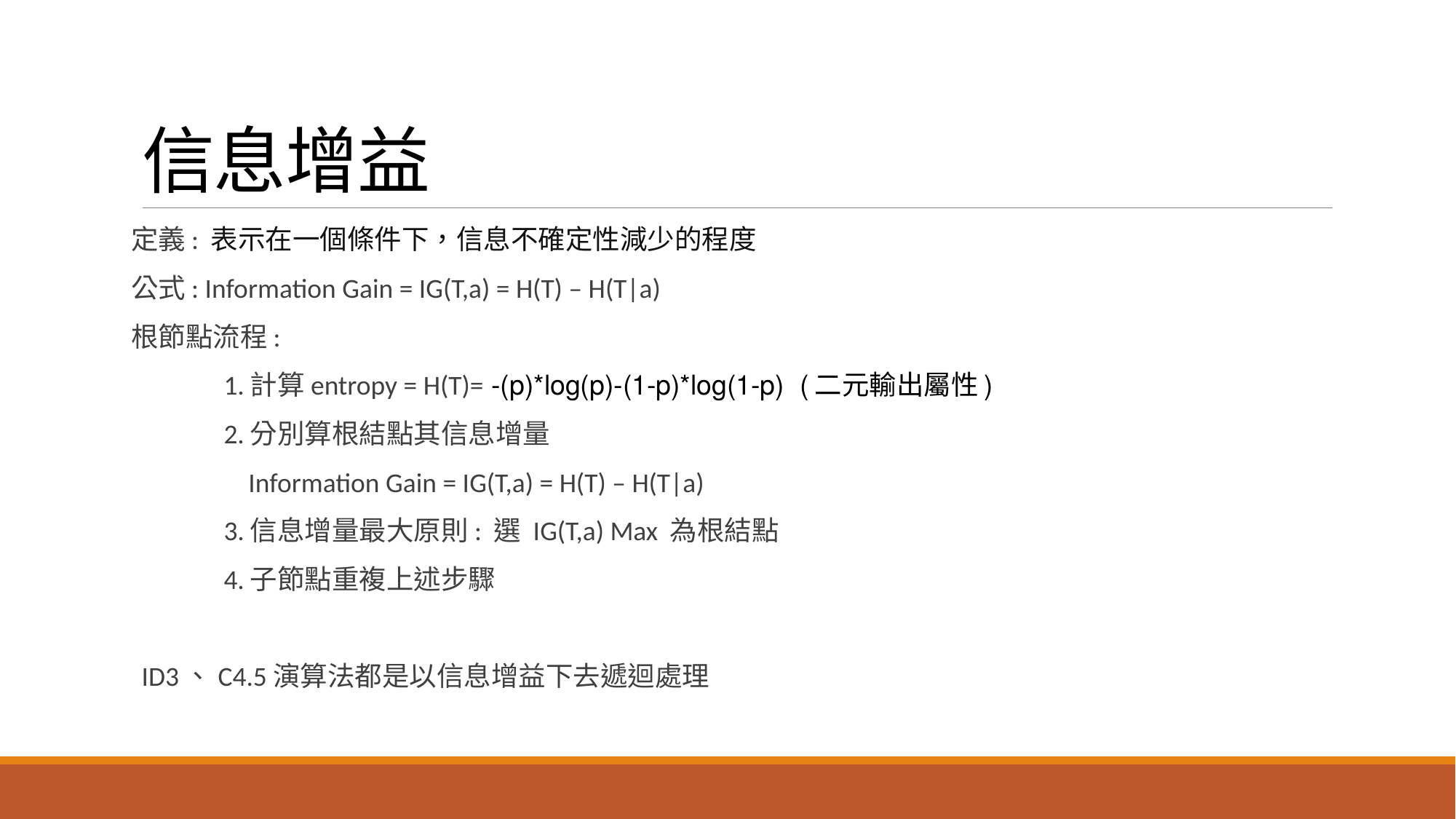

# 信息增益
定義: 表示在一個條件下，信息不確定性減少的程度
公式: Information Gain = IG(T,a) = H(T) – H(T|a)
根節點流程:
               1.計算entropy = H(T)= -(p)*log(p)-(1-p)*log(1-p)  (二元輸出屬性)
               2.分別算根結點其信息增量
                   Information Gain = IG(T,a) = H(T) – H(T|a)
               3.信息增量最大原則: 選 IG(T,a) Max 為根結點
               4.子節點重複上述步驟

ID3、C4.5演算法都是以信息增益下去遞迴處理